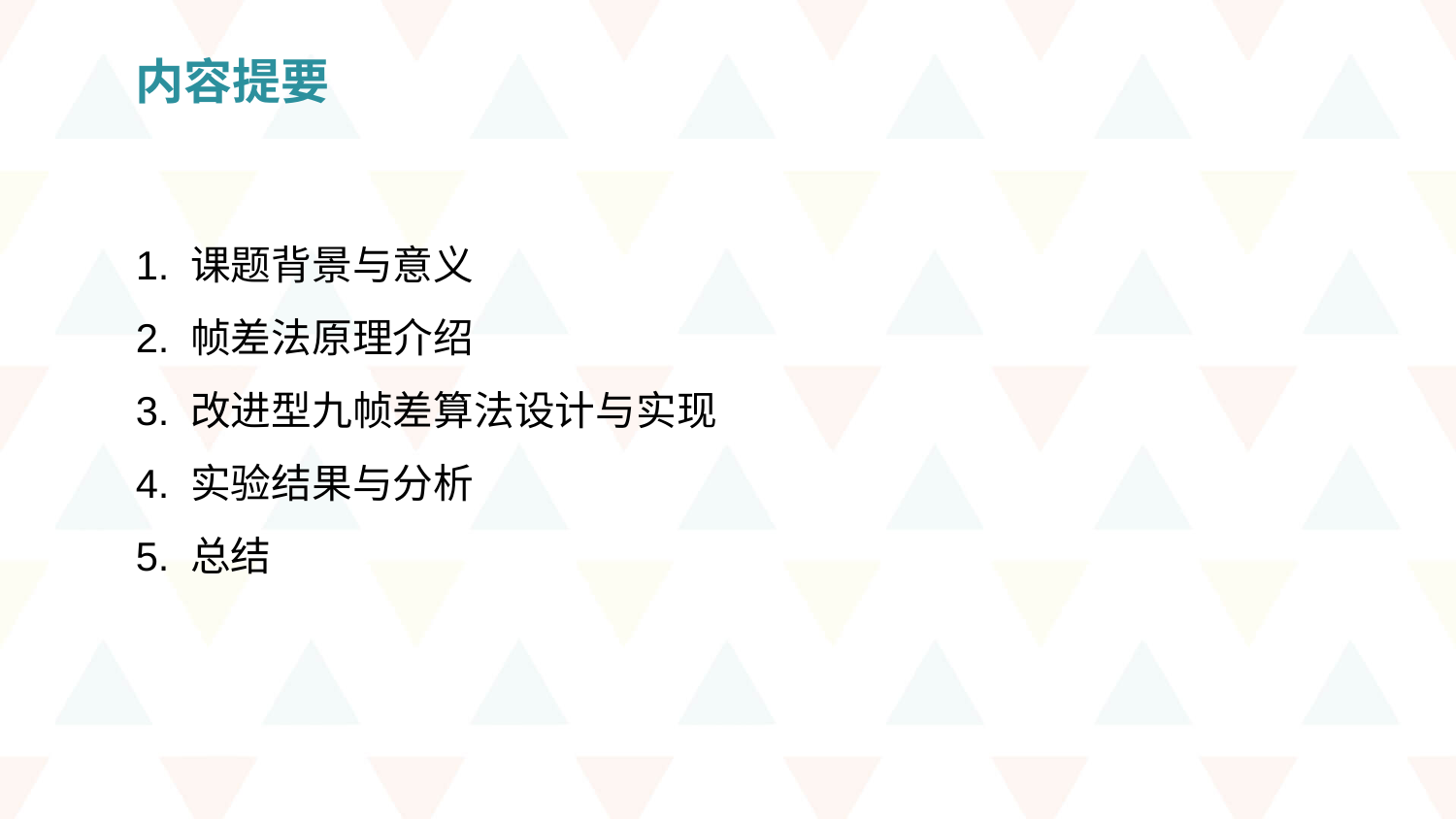

内容提要
1. 课题背景与意义
2. 帧差法原理介绍
3. 改进型九帧差算法设计与实现
4. 实验结果与分析
5. 总结